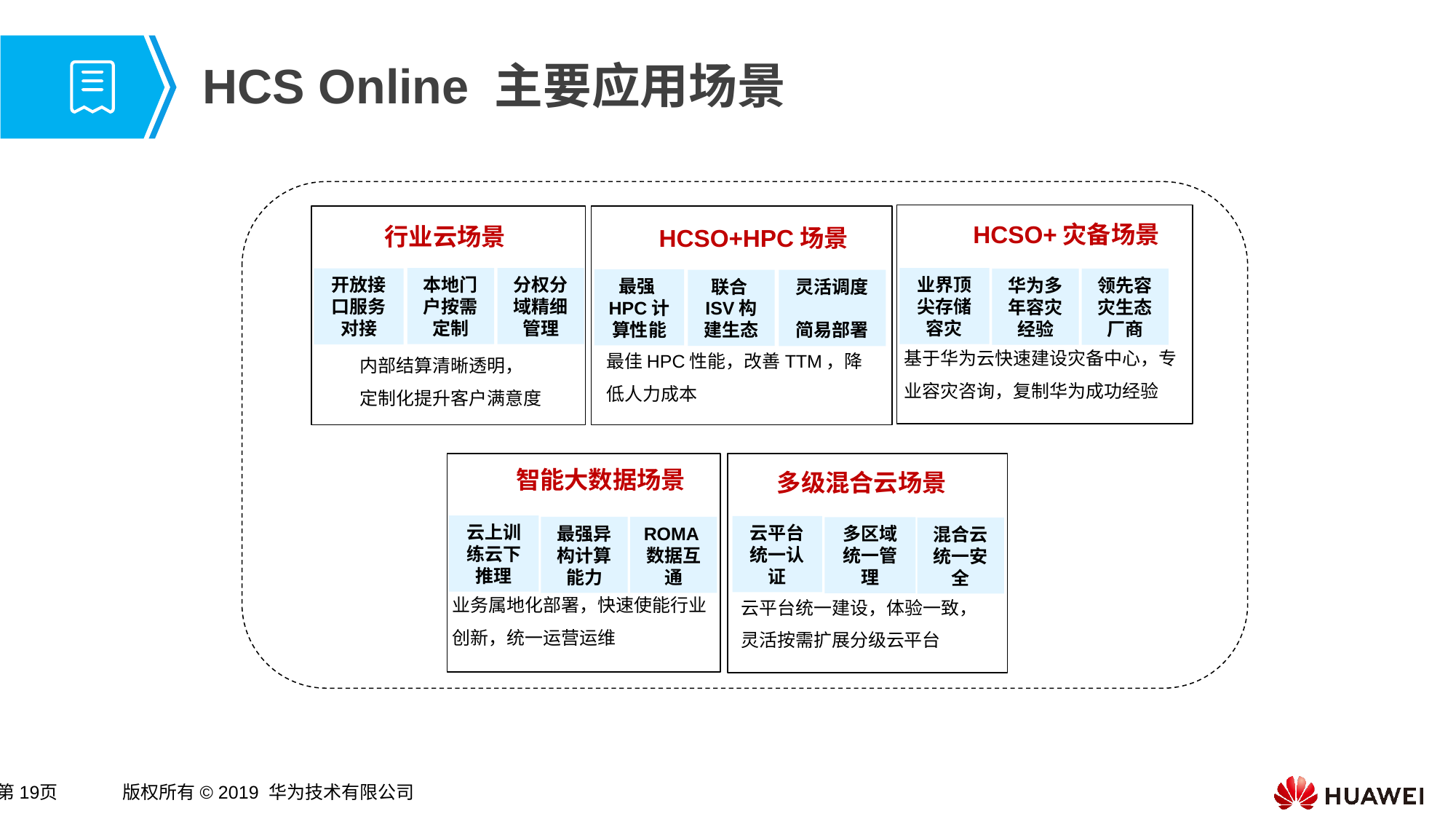

# HCS Online 主要应用场景

HCSO+灾备场景
行业云场景
HCSO+HPC场景
业界顶尖存储容灾
本地门户按需定制
分权分域精细管理
开放接口服务对接
华为多年容灾经验
领先容灾生态厂商
最强HPC计算性能
联合ISV构建生态
灵活调度

简易部署
基于华为云快速建设灾备中心，专业容灾咨询，复制华为成功经验
最佳HPC性能，改善TTM，降低人力成本
内部结算清晰透明，
定制化提升客户满意度

智能大数据场景
多级混合云场景
云上训练云下推理
云平台
统一认证
最强异构计算能力
ROMA数据互通
多区域
统一管理
混合云
统一安全
业务属地化部署，快速使能行业创新，统一运营运维
云平台统一建设，体验一致，
灵活按需扩展分级云平台